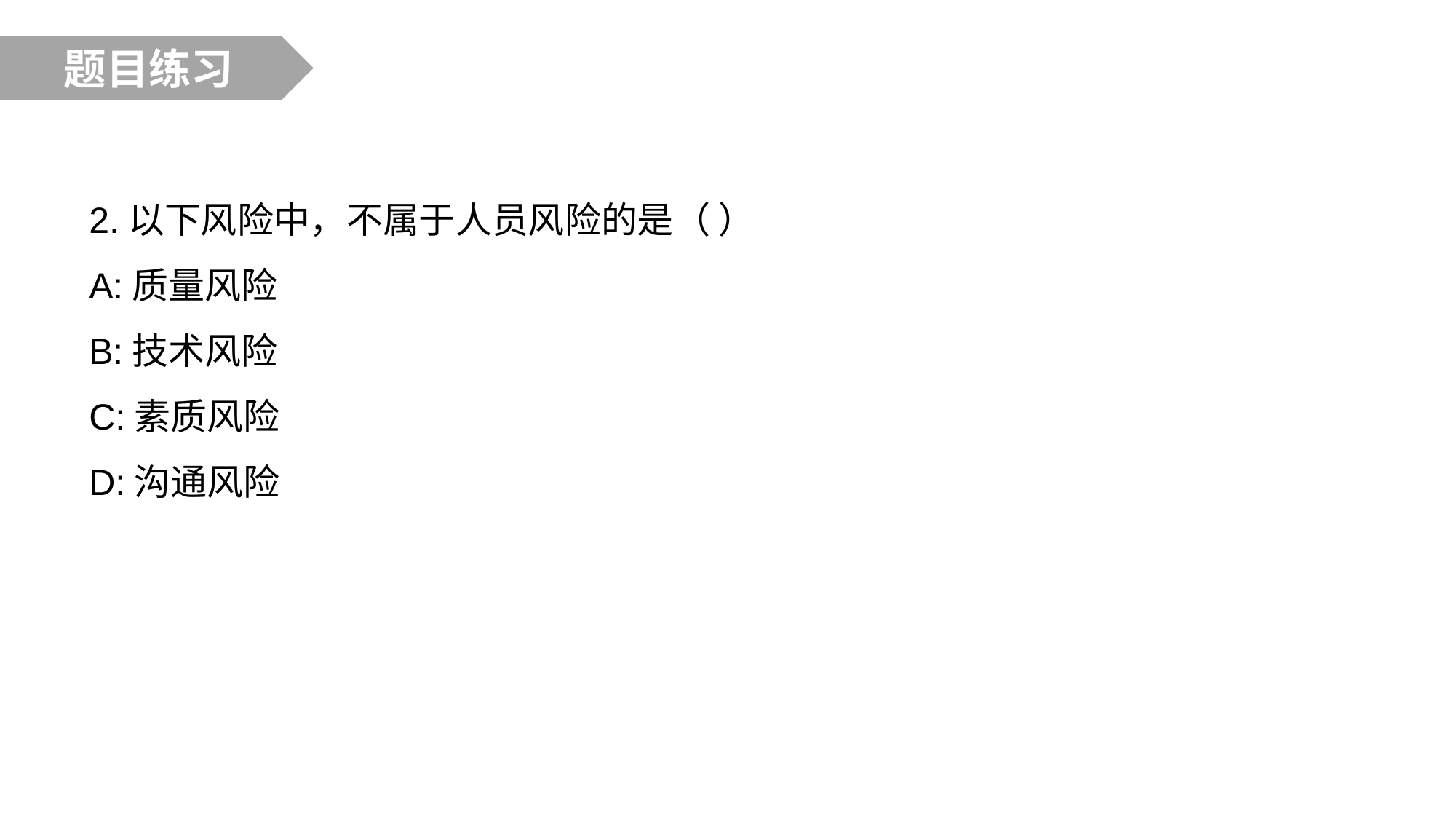

题目练习
2.以下风险中，不属于人员风险的是（ ）
A:质量风险
B:技术风险
C:素质风险
D:沟通风险